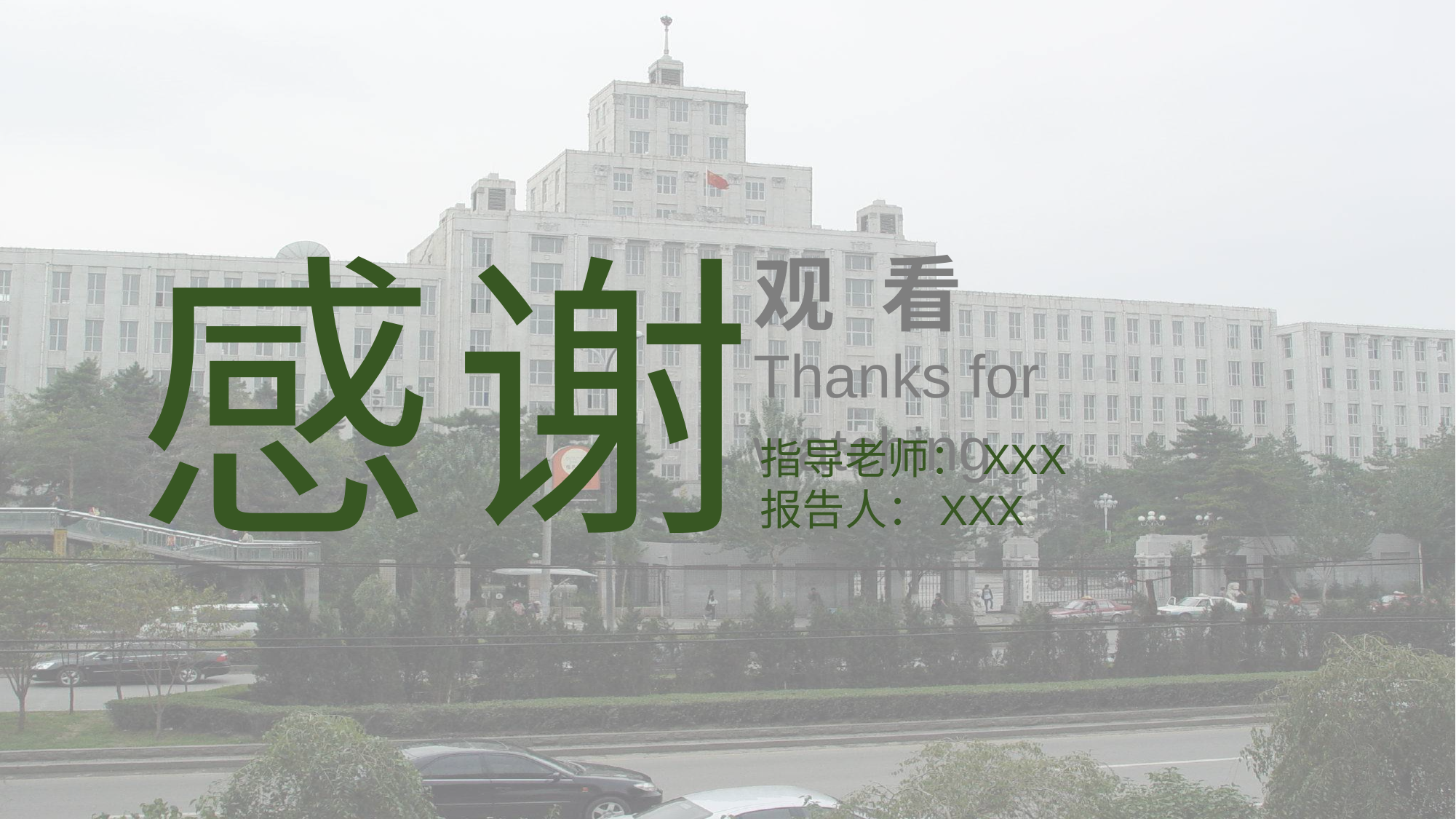

感谢
观看
Thanks for watching.
指导老师：XXX
报告人：XXX